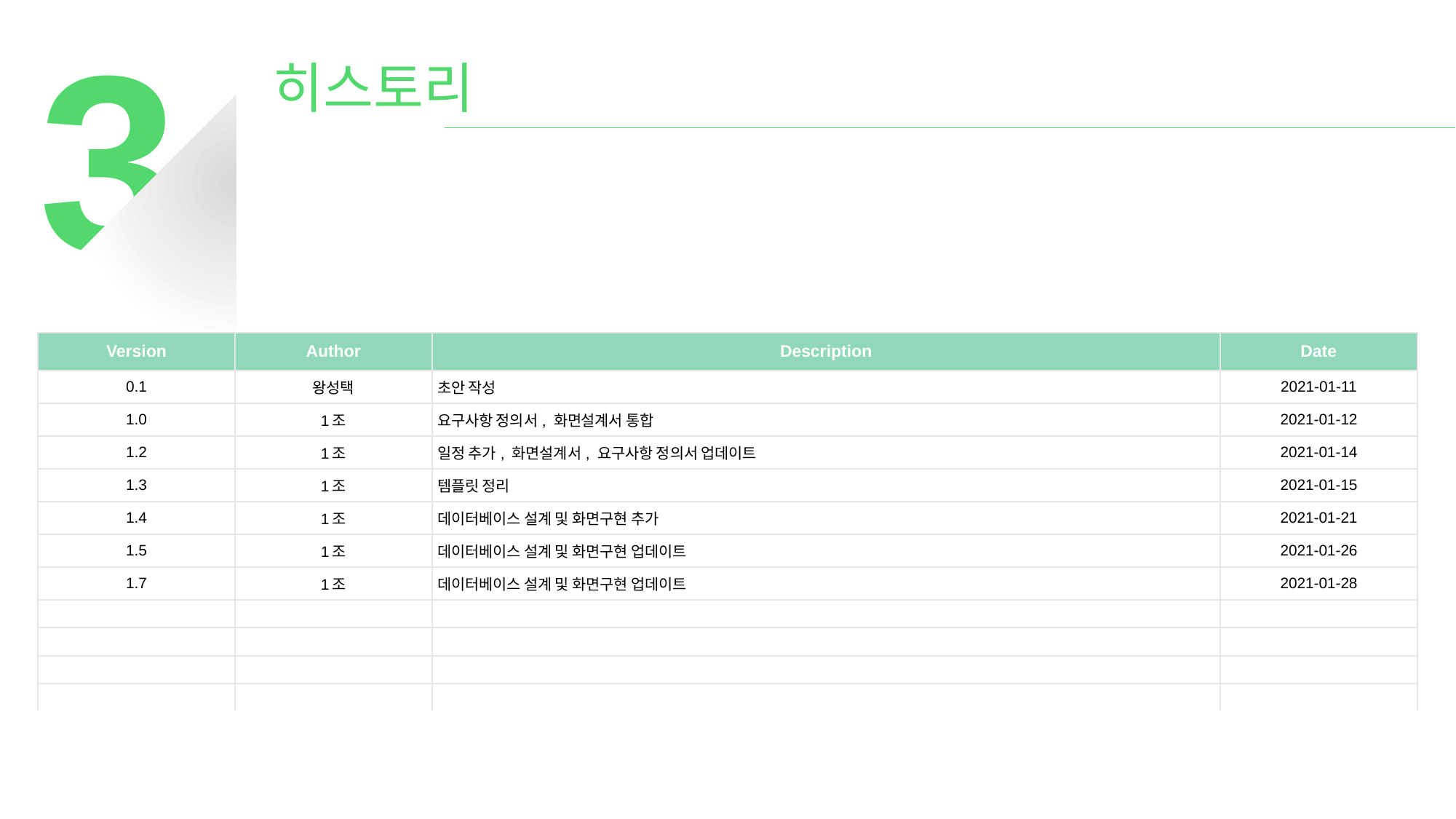

3
히스토리

| Version | Author | Description |  |  |  | Date |
| --- | --- | --- | --- | --- | --- | --- |
| 0.1 | 왕성택 | 초안 작성 |  |  |  | 2021-01-11 |
| 1.0 | 1조 | 요구사항 정의서, 화면설계서 통합 |  |  |  | 2021-01-12 |
| 1.2 | 1조 | 일정 추가, 화면설계서, 요구사항 정의서 업데이트 |  |  |  | 2021-01-14 |
| 1.3 | 1조 | 템플릿 정리 |  |  |  | 2021-01-15 |
| 1.4 | 1조 | 데이터베이스 설계 및 화면구현 추가 |  |  |  | 2021-01-21 |
| 1.5 | 1조 | 데이터베이스 설계 및 화면구현 업데이트 |  |  |  | 2021-01-26 |
| 1.7 | 1조 | 데이터베이스 설계 및 화면구현 업데이트 |  |  |  | 2021-01-28 |
|  |  |  |  |  |  |  |
|  |  |  |  |  |  |  |
|  |  |  |  |  |  |  |
|  |  |  |  |  |  |  |